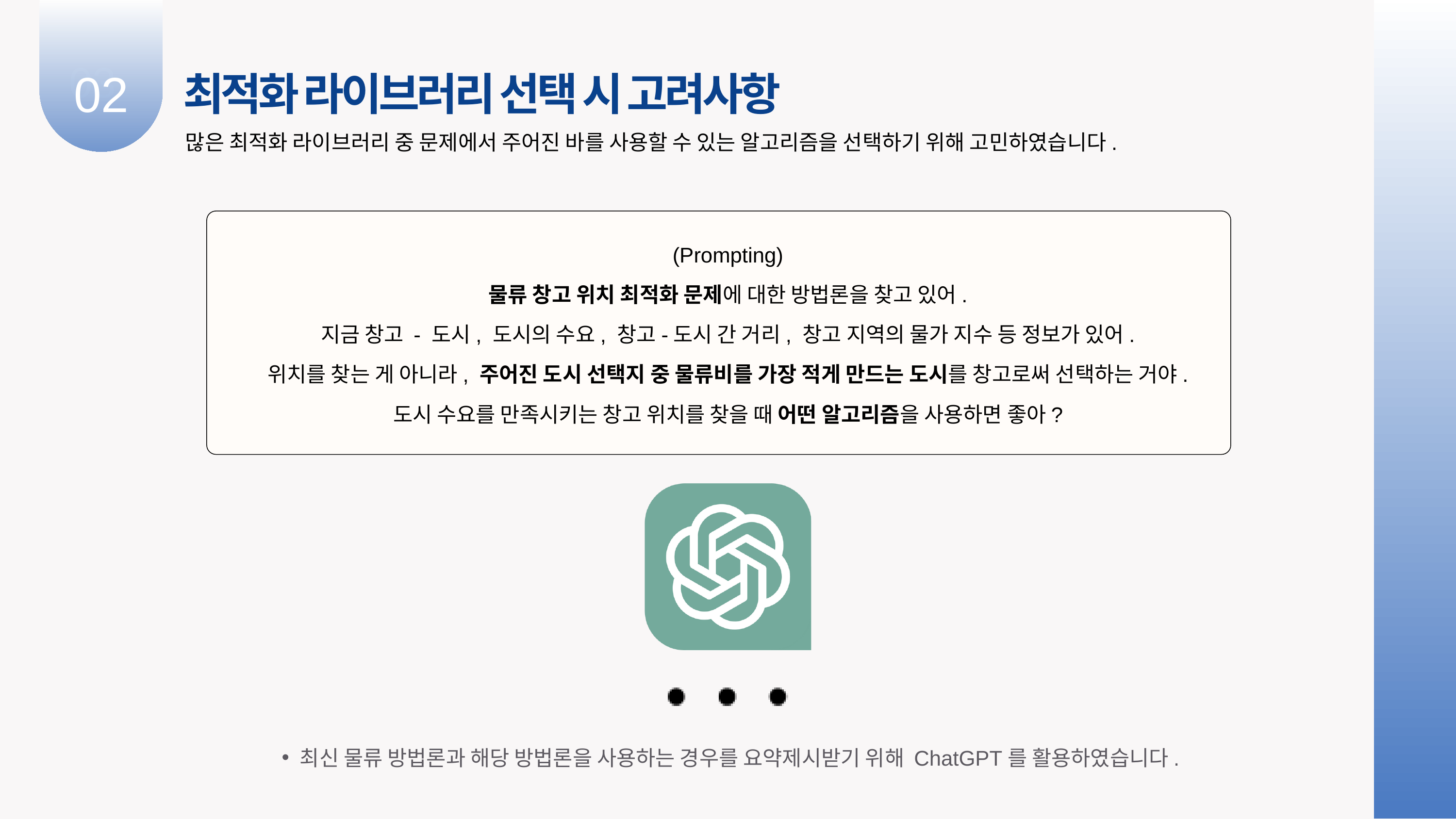

03
02
최적화 라이브러리 선택 시 고려사항
많은 최적화 라이브러리 중 문제에서 주어진 바를 사용할 수 있는 알고리즘을 선택하기 위해 고민하였습니다.

(Prompting)
물류 창고 위치 최적화 문제에 대한 방법론을 찾고 있어.
지금 창고 - 도시, 도시의 수요, 창고-도시 간 거리, 창고 지역의 물가 지수 등 정보가 있어.
위치를 찾는 게 아니라, 주어진 도시 선택지 중 물류비를 가장 적게 만드는 도시를 창고로써 선택하는 거야.
도시 수요를 만족시키는 창고 위치를 찾을 때 어떤 알고리즘을 사용하면 좋아?

최신 물류 방법론과 해당 방법론을 사용하는 경우를 요약제시받기 위해 ChatGPT를 활용하였습니다.